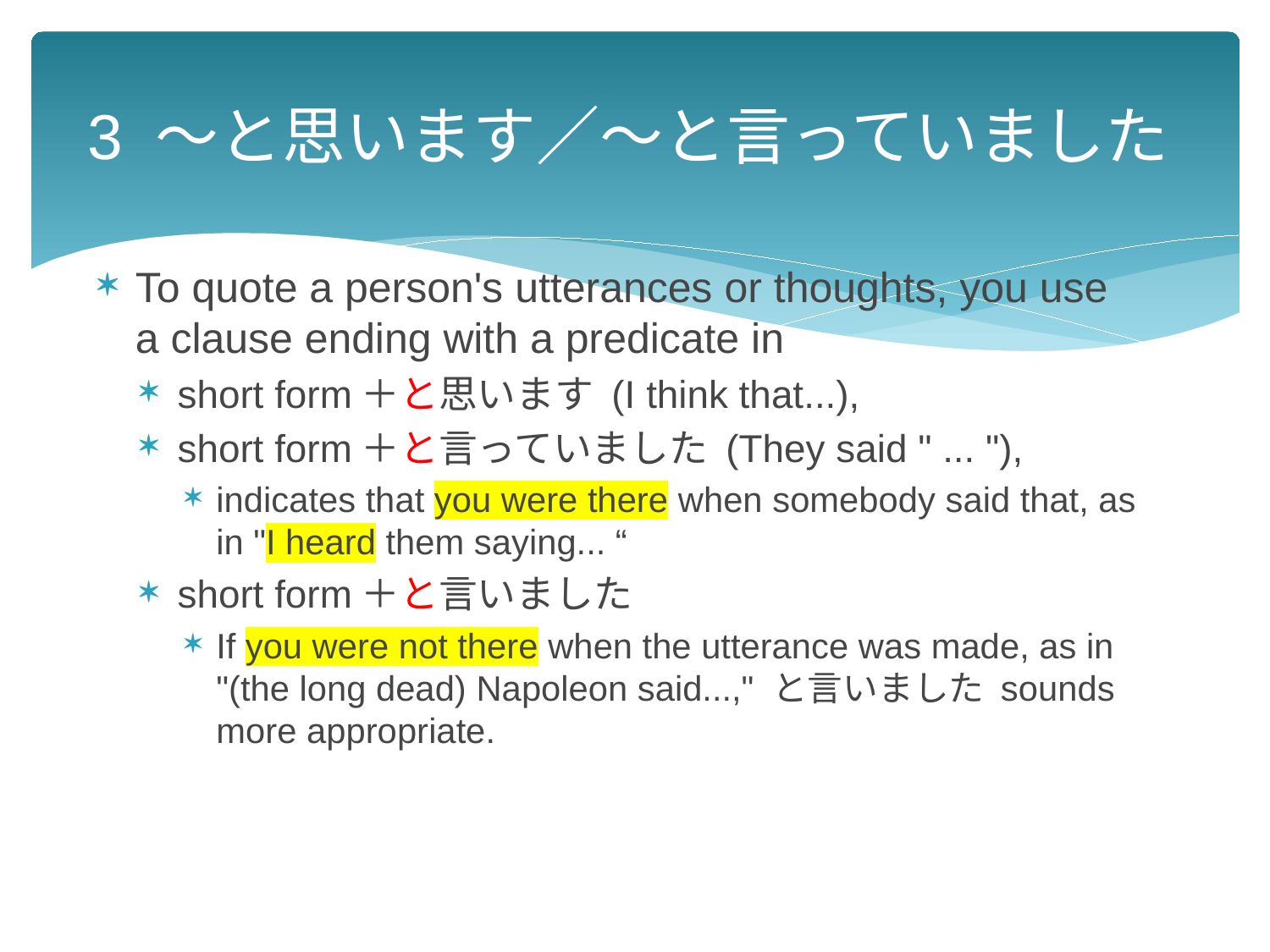

# 3 ～と思います／～と言っていました
To quote a person's utterances or thoughts, you use a clause ending with a predicate in
short form＋と思います (I think that...),
short form＋と言っていました (They said " ... "),
indicates that you were there when somebody said that, as in "I heard them saying... “
short form＋と言いました
If you were not there when the utterance was made, as in "(the long dead) Napoleon said...," と言いました sounds more appropriate.